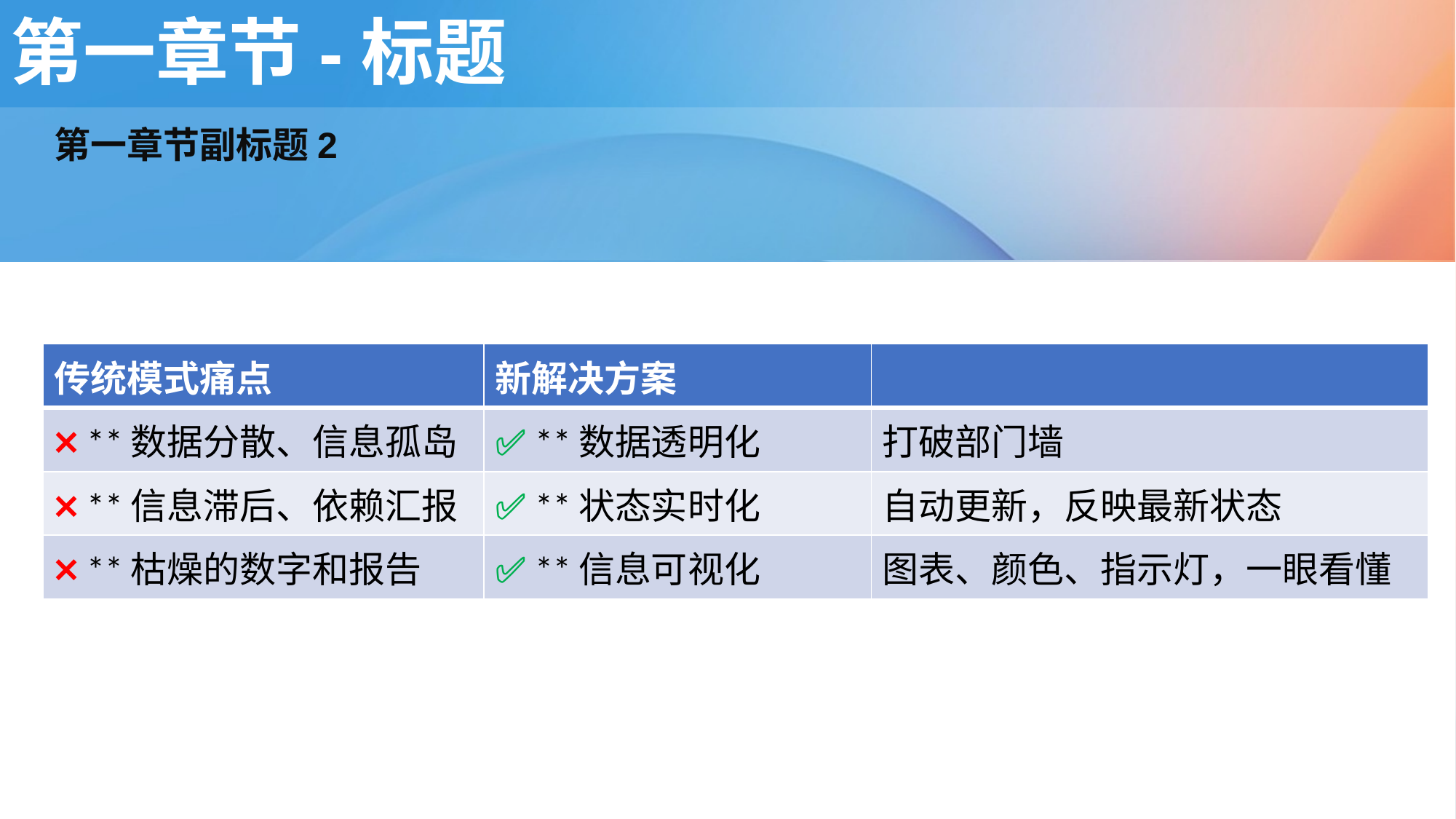

# 第一章节-标题
第一章节副标题2

| 传统模式痛点 | 新解决方案 |  |
| --- | --- | --- |
| ❌ \*\*数据分散、信息孤岛 | ✅ \*\*数据透明化 | 打破部门墙 |
| ❌ \*\*信息滞后、依赖汇报 | ✅ \*\*状态实时化 | 自动更新，反映最新状态 |
| ❌ \*\*枯燥的数字和报告 | ✅ \*\*信息可视化 | 图表、颜色、指示灯，一眼看懂 |